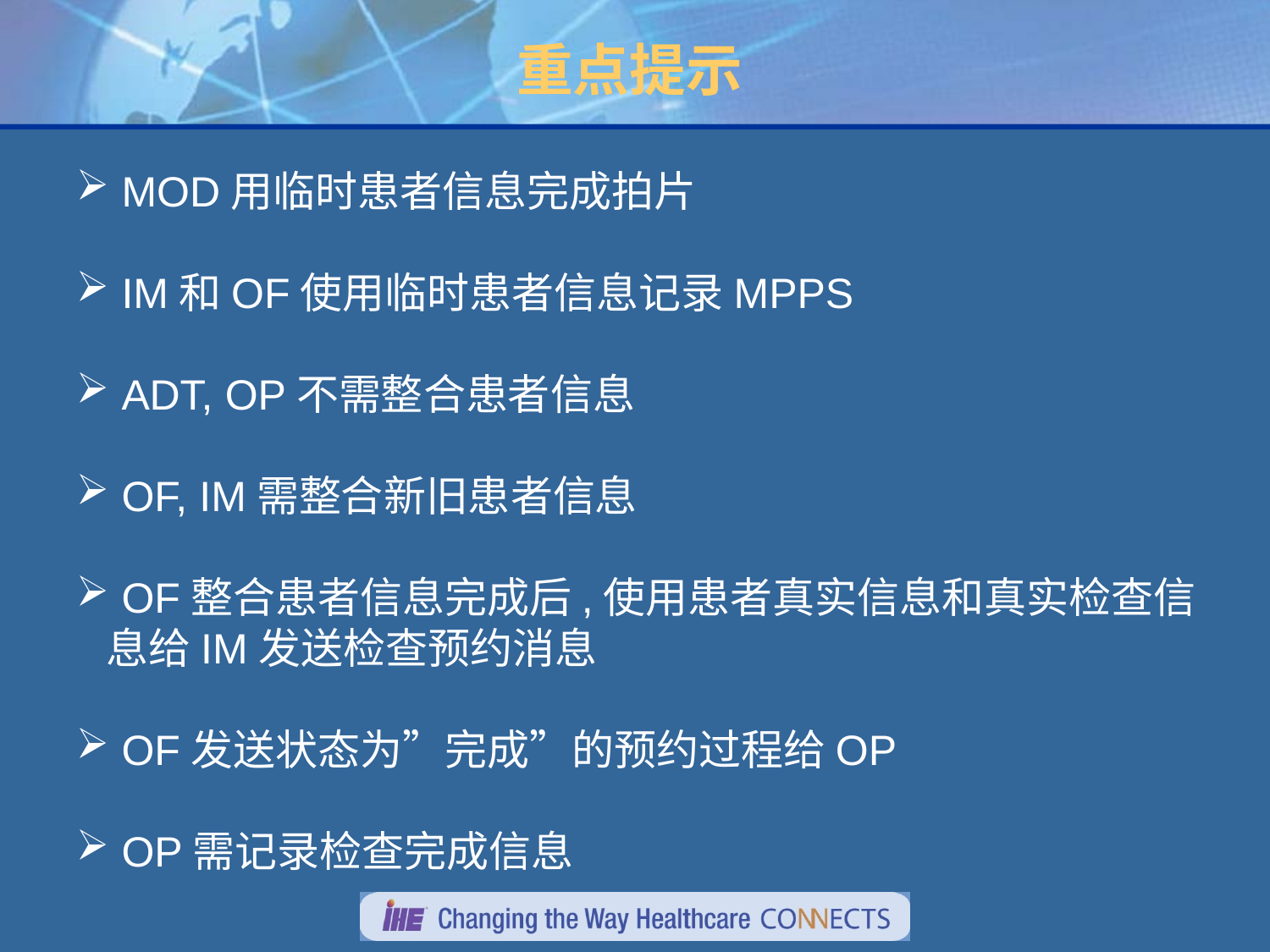

# 重点提示
 MOD用临时患者信息完成拍片

 IM和OF使用临时患者信息记录MPPS

 ADT, OP不需整合患者信息

 OF, IM需整合新旧患者信息

 OF整合患者信息完成后,使用患者真实信息和真实检查信息给IM发送检查预约消息

 OF发送状态为”完成”的预约过程给OP

 OP需记录检查完成信息